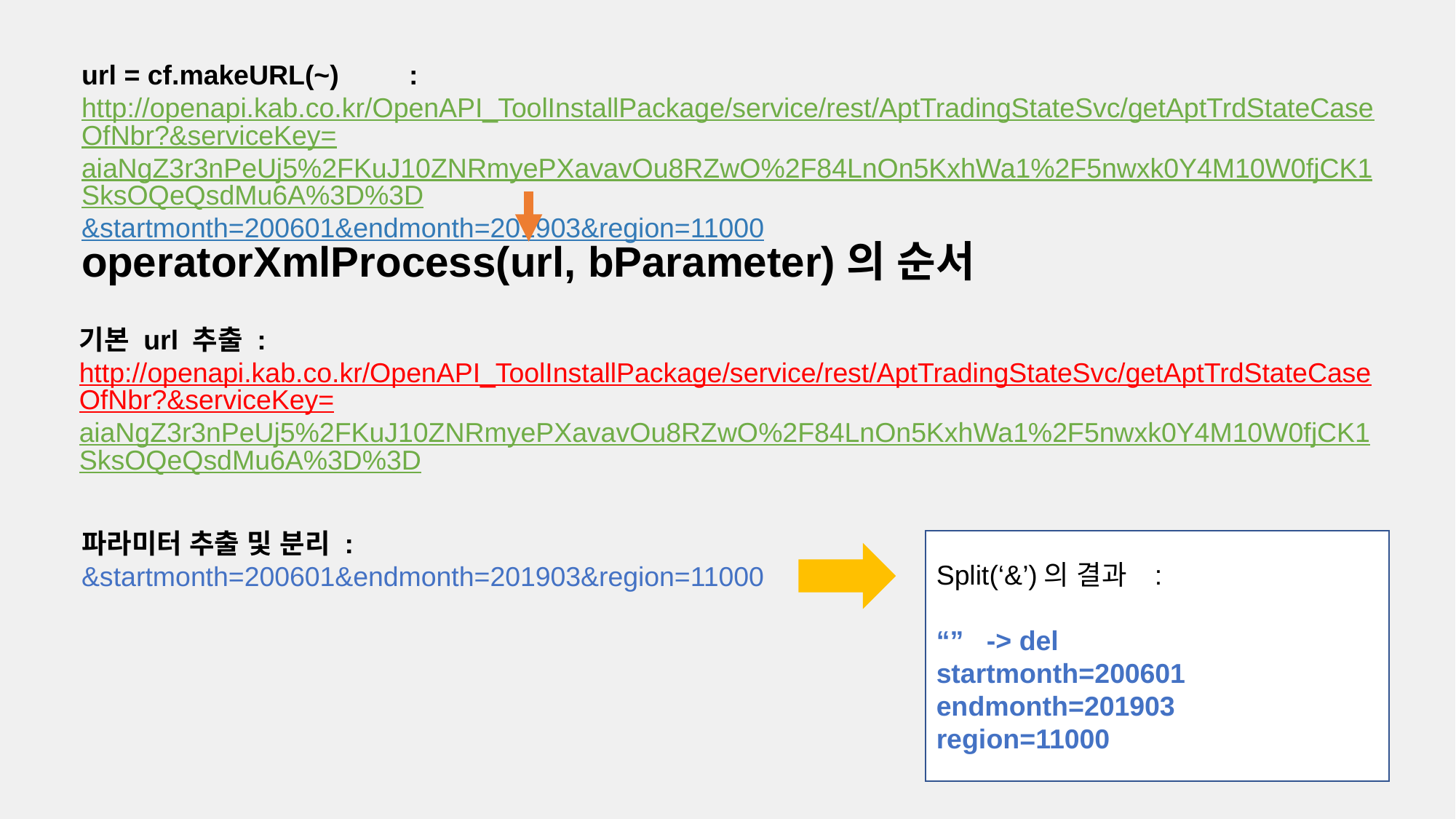

url = cf.makeURL(~)	: http://openapi.kab.co.kr/OpenAPI_ToolInstallPackage/service/rest/AptTradingStateSvc/getAptTrdStateCaseOfNbr?&serviceKey=aiaNgZ3r3nPeUj5%2FKuJ10ZNRmyePXavavOu8RZwO%2F84LnOn5KxhWa1%2F5nwxk0Y4M10W0fjCK1SksOQeQsdMu6A%3D%3D&startmonth=200601&endmonth=201903&region=11000

operatorXmlProcess(url, bParameter)의 순서
기본 url 추출 : http://openapi.kab.co.kr/OpenAPI_ToolInstallPackage/service/rest/AptTradingStateSvc/getAptTrdStateCaseOfNbr?&serviceKey=aiaNgZ3r3nPeUj5%2FKuJ10ZNRmyePXavavOu8RZwO%2F84LnOn5KxhWa1%2F5nwxk0Y4M10W0fjCK1SksOQeQsdMu6A%3D%3D
파라미터 추출 및 분리 :
&startmonth=200601&endmonth=201903&region=11000

Split(‘&’)의 결과	:

“”   -> del
startmonth=200601
endmonth=201903
region=11000